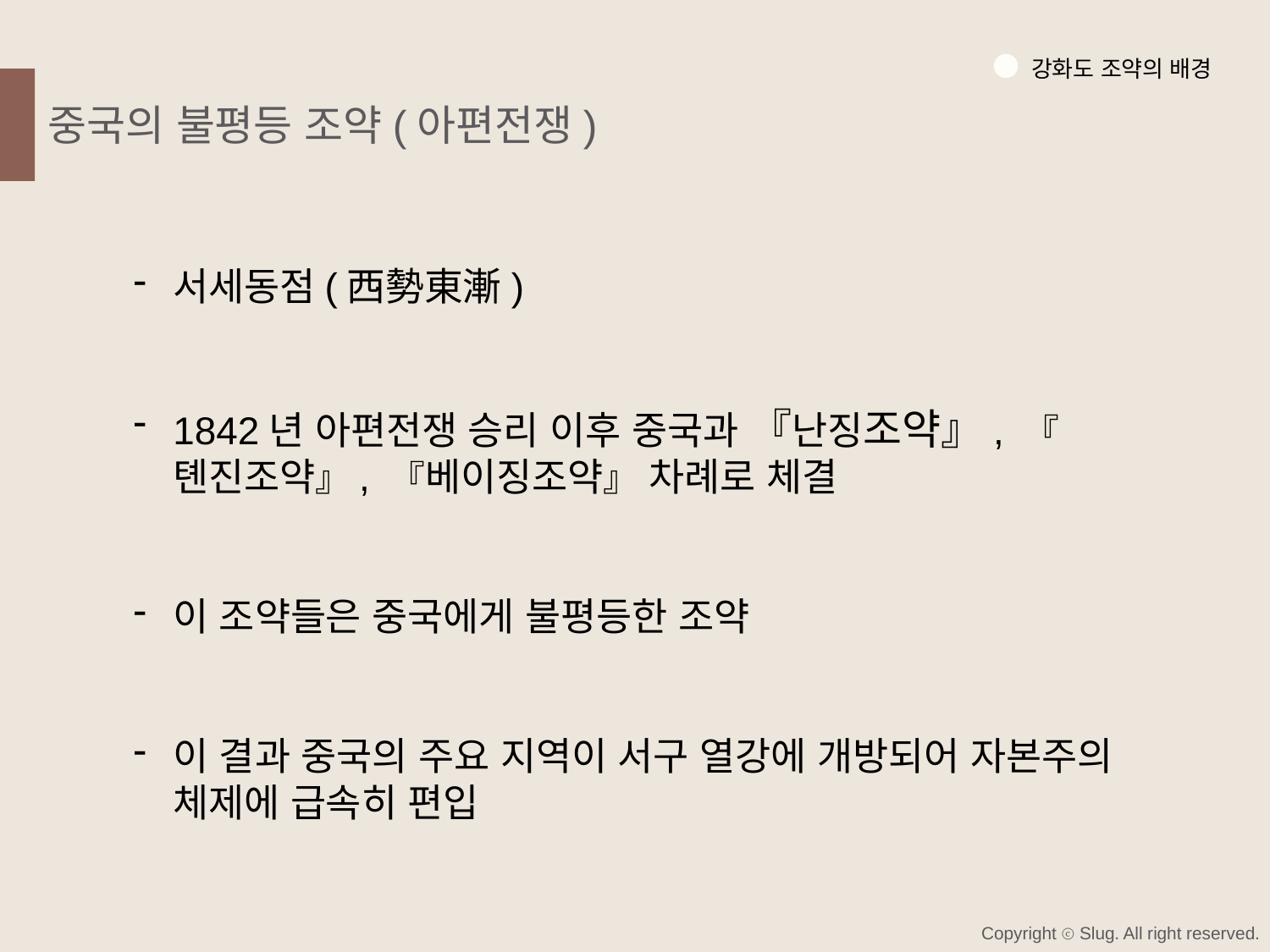

강화도 조약의 배경

중국의 불평등 조약(아편전쟁)
서세동점(西勢東漸)

1842년 아편전쟁 승리 이후 중국과 『난징조약』, 『톈진조약』, 『베이징조약』 차례로 체결

이 조약들은 중국에게 불평등한 조약

이 결과 중국의 주요 지역이 서구 열강에 개방되어 자본주의 체제에 급속히 편입